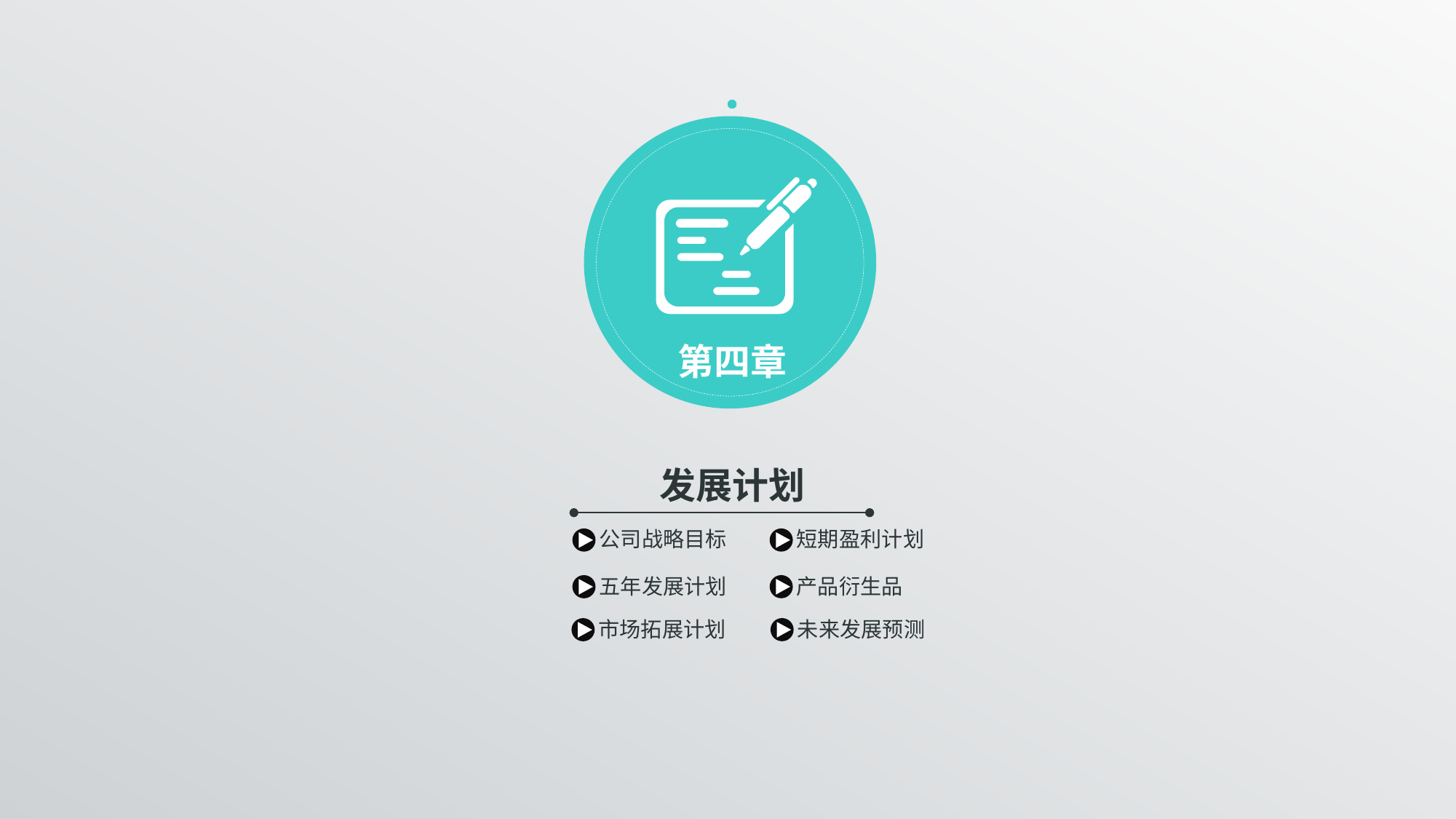

第四章
发展计划
公司战略目标

短期盈利计划

产品衍生品

五年发展计划

未来发展预测

市场拓展计划